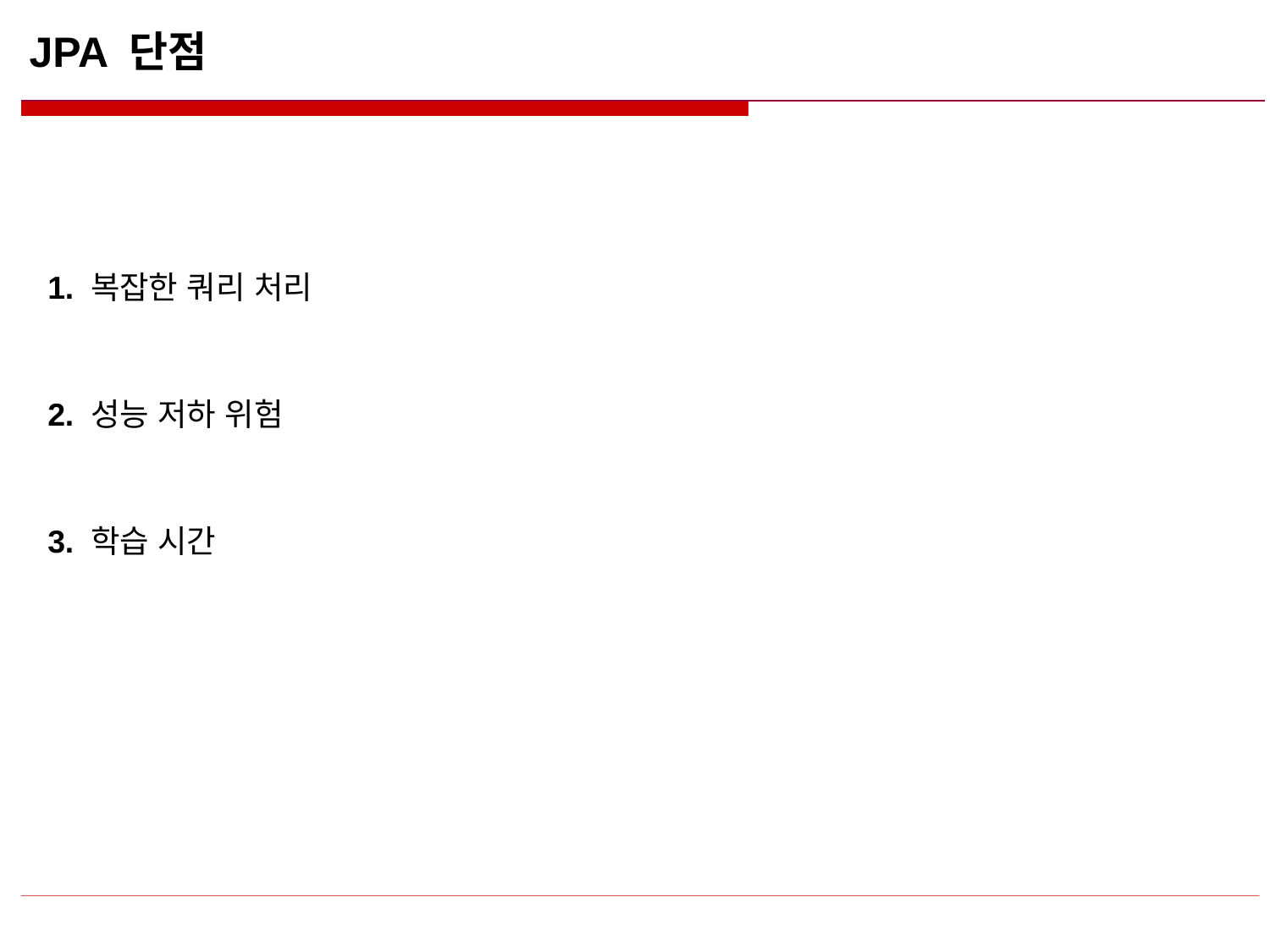

# JPA 단점

1. 복잡한 쿼리 처리

2. 성능 저하 위험

3. 학습 시간